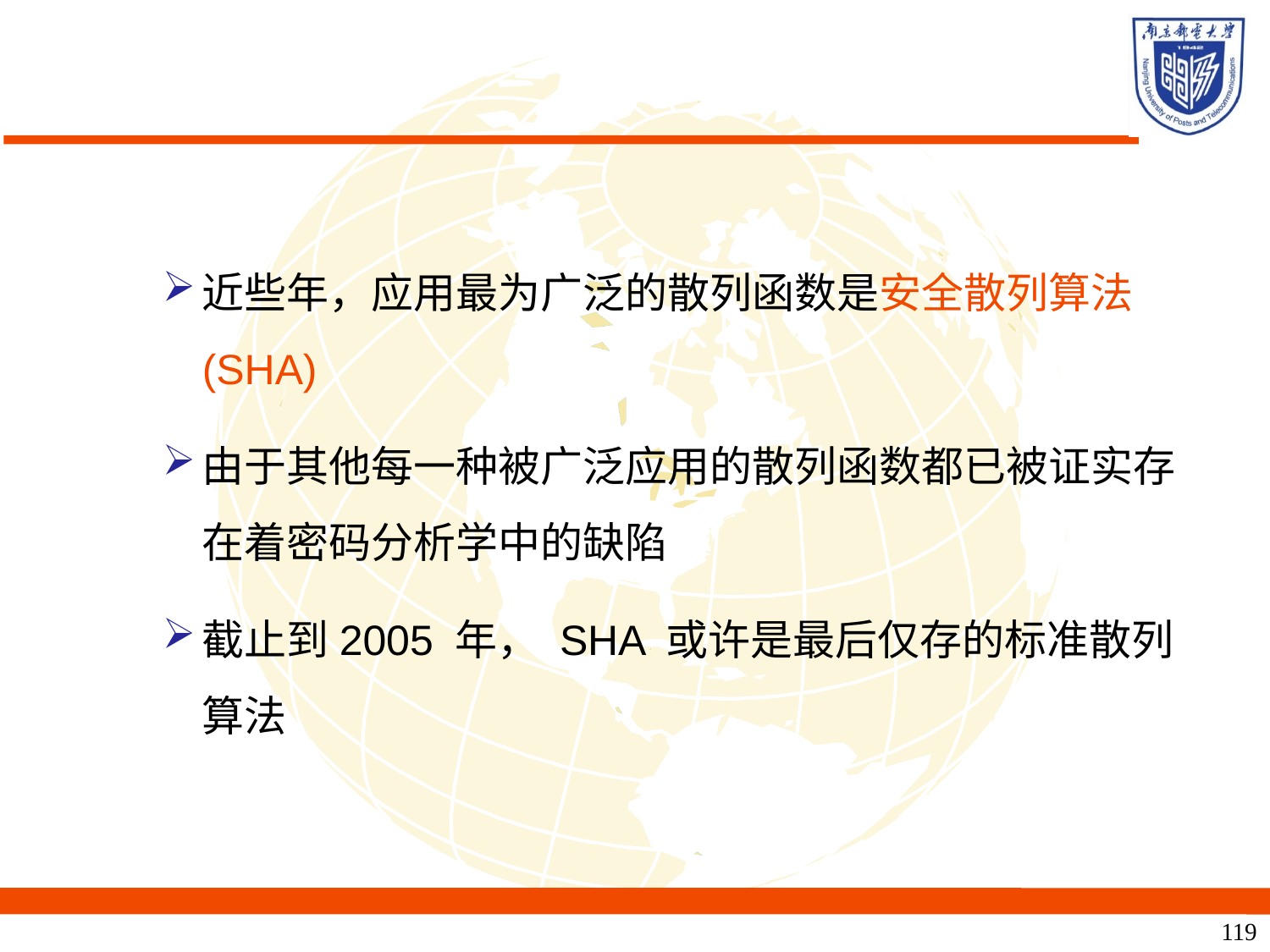

近些年，应用最为广泛的散列函数是安全散列算法(SHA)
由于其他每一种被广泛应用的散列函数都已被证实存在着密码分析学中的缺陷
截止到2005 年， SHA 或许是最后仅存的标准散列算法
119